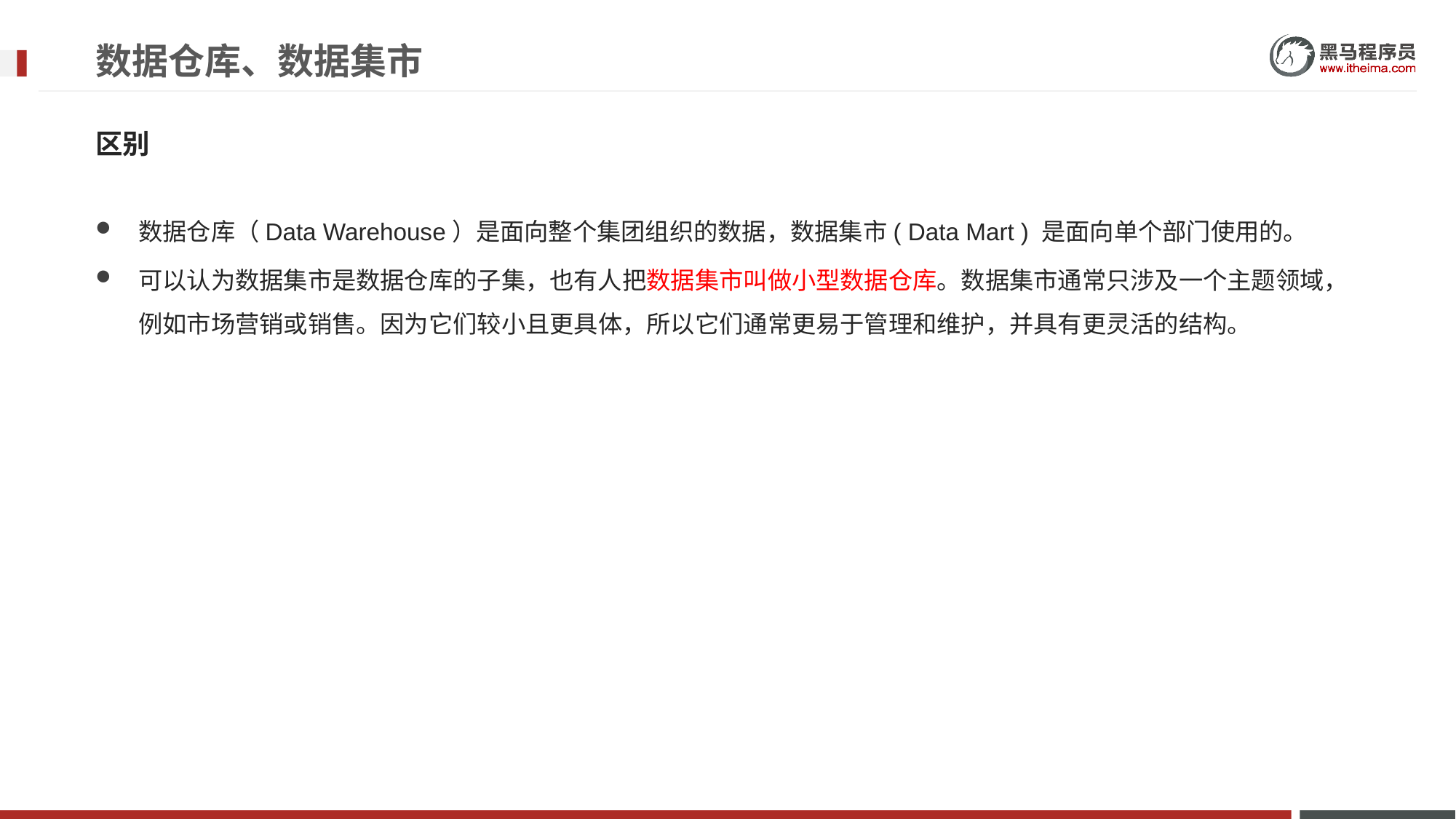

# 数据仓库、数据集市
区别
数据仓库（Data Warehouse）是面向整个集团组织的数据，数据集市( Data Mart ) 是面向单个部门使用的。
可以认为数据集市是数据仓库的子集，也有人把数据集市叫做小型数据仓库。数据集市通常只涉及一个主题领域，例如市场营销或销售。因为它们较小且更具体，所以它们通常更易于管理和维护，并具有更灵活的结构。